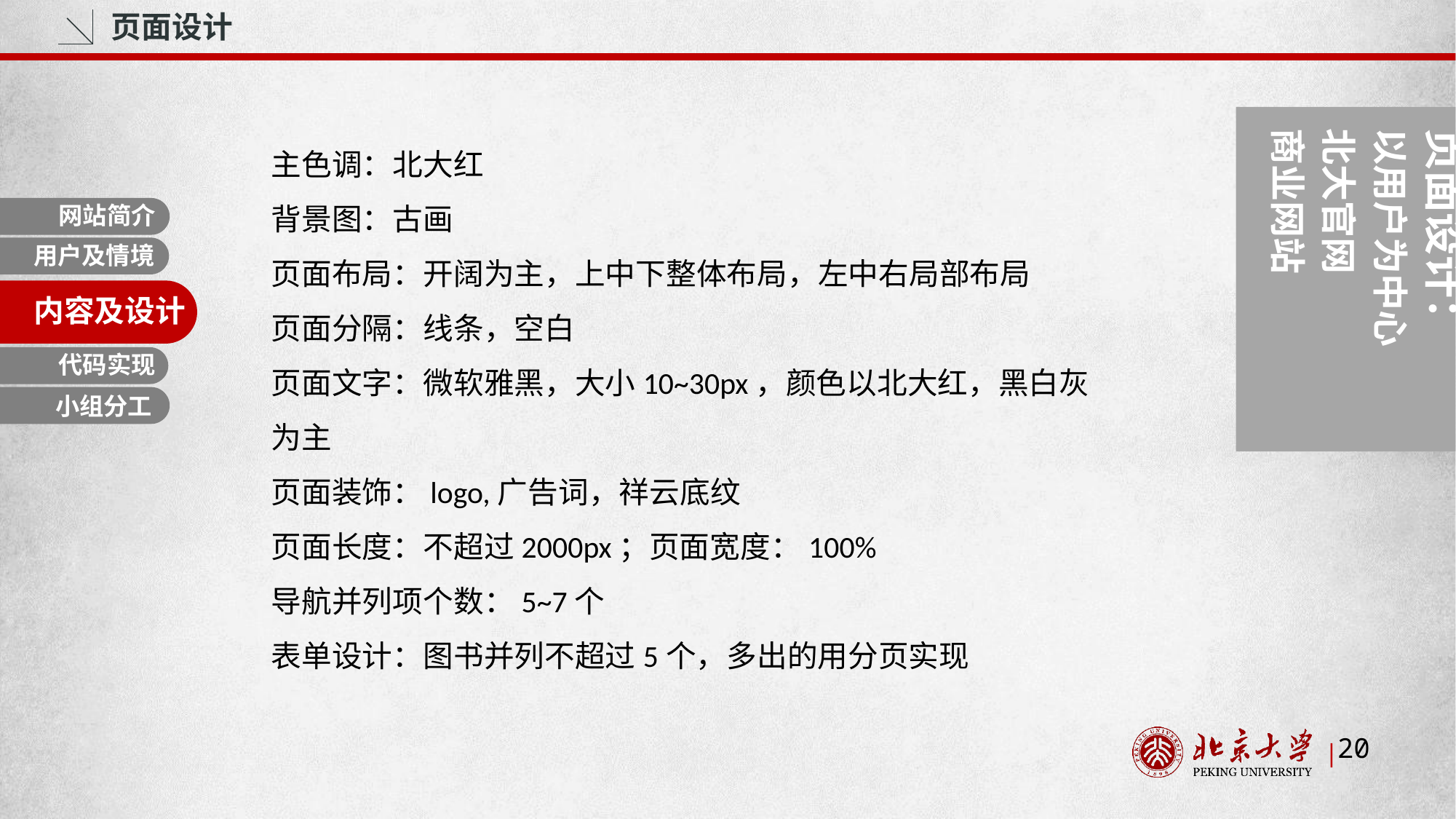

页面设计

主色调：北大红
背景图：古画
页面布局：开阔为主，上中下整体布局，左中右局部布局
页面分隔：线条，空白
页面文字：微软雅黑，大小10~30px，颜色以北大红，黑白灰为主
页面装饰：logo,广告词，祥云底纹
页面长度：不超过2000px；页面宽度：100%
导航并列项个数：5~7个
表单设计：图书并列不超过5个，多出的用分页实现

页面设计：
以用户为中心
北大官网
商业网站
网站简介

用户及情境
内容与设计

内容及设计
代码实现

小组分工
20